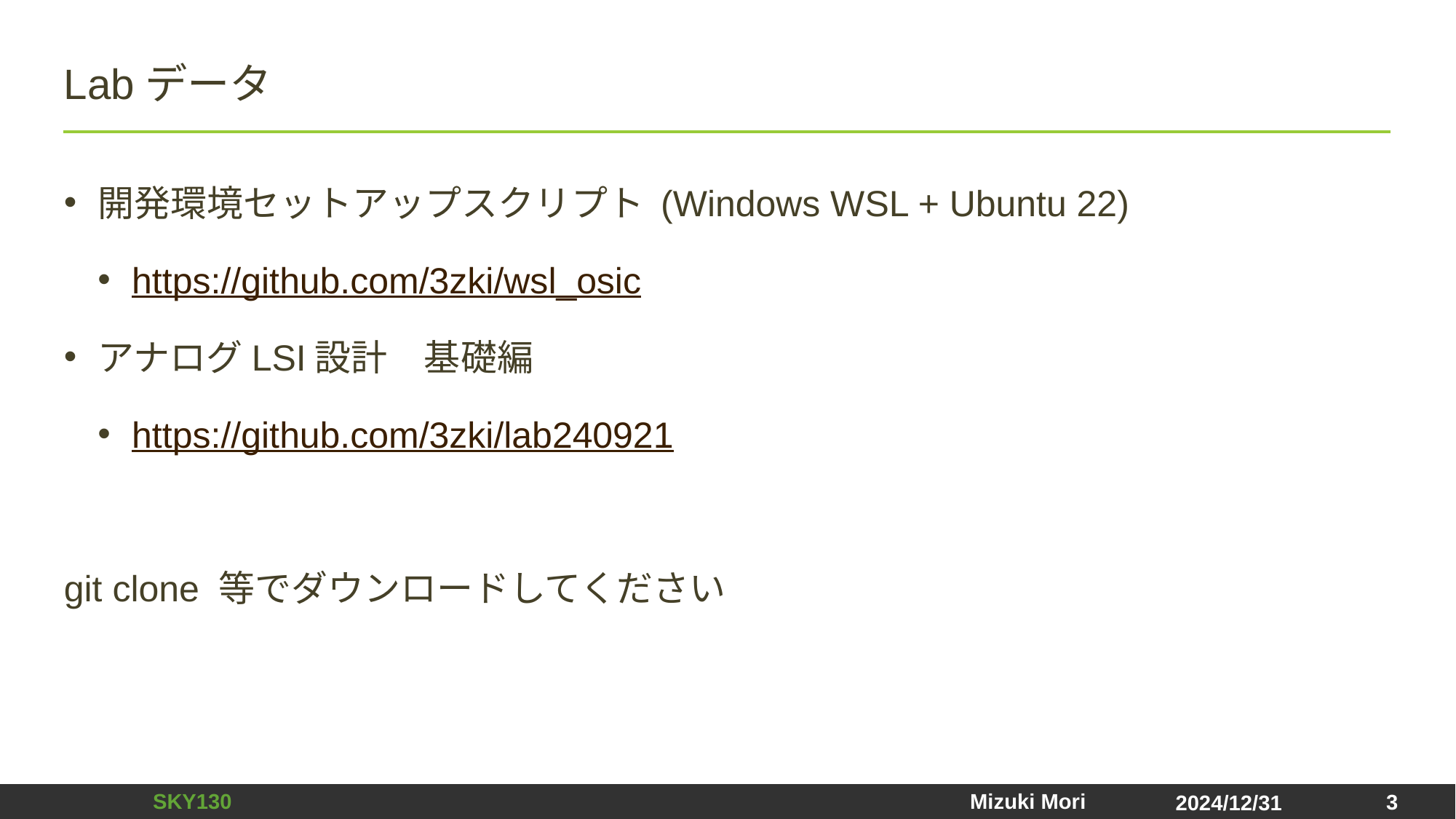

# Labデータ
開発環境セットアップスクリプト (Windows WSL + Ubuntu 22)
https://github.com/3zki/wsl_osic
アナログLSI設計　基礎編
https://github.com/3zki/lab240921

git clone 等でダウンロードしてください
3
2024/12/31